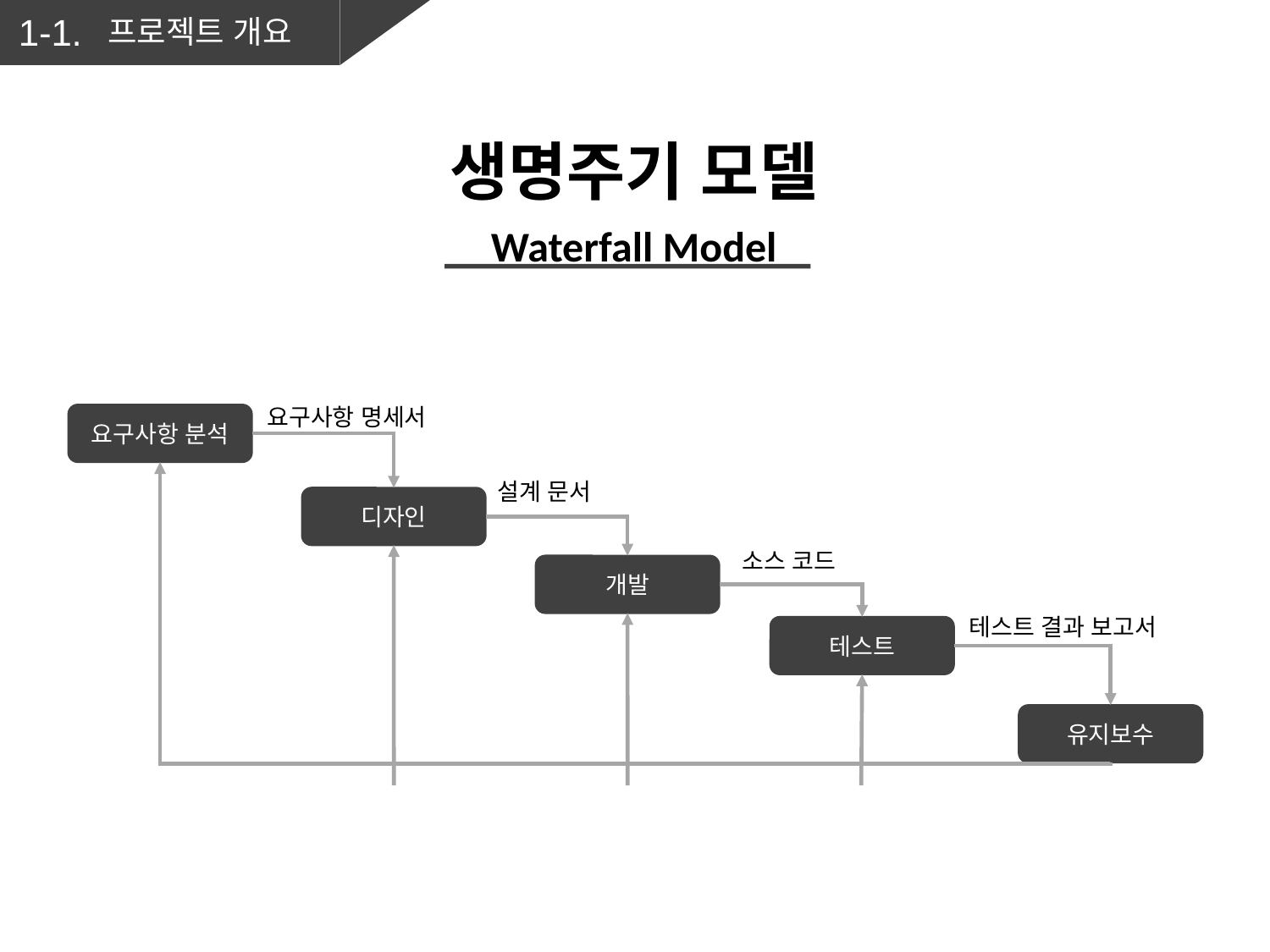

1-1.
프로젝트 개요
생명주기 모델

Waterfall Model

요구사항 명세서
요구사항 분석
설계 문서
디자인
소스 코드
개발
테스트 결과 보고서
테스트
유지보수